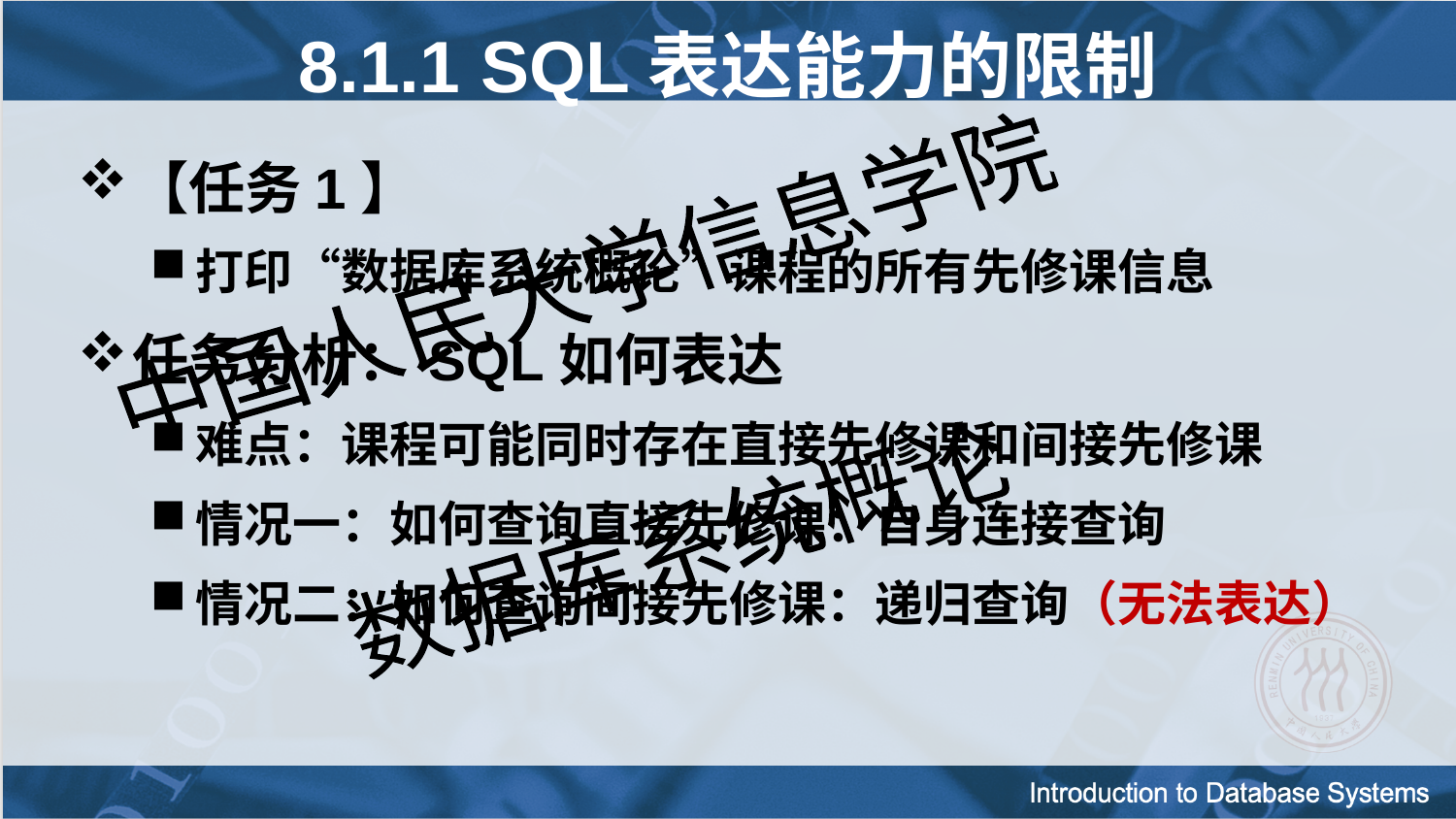

8.1.1 SQL表达能力的限制
【任务1】
打印“数据库系统概论”课程的所有先修课信息
任务分析：SQL如何表达
难点：课程可能同时存在直接先修课和间接先修课
情况一：如何查询直接先修课：自身连接查询
情况二：如何查询间接先修课：递归查询（无法表达）